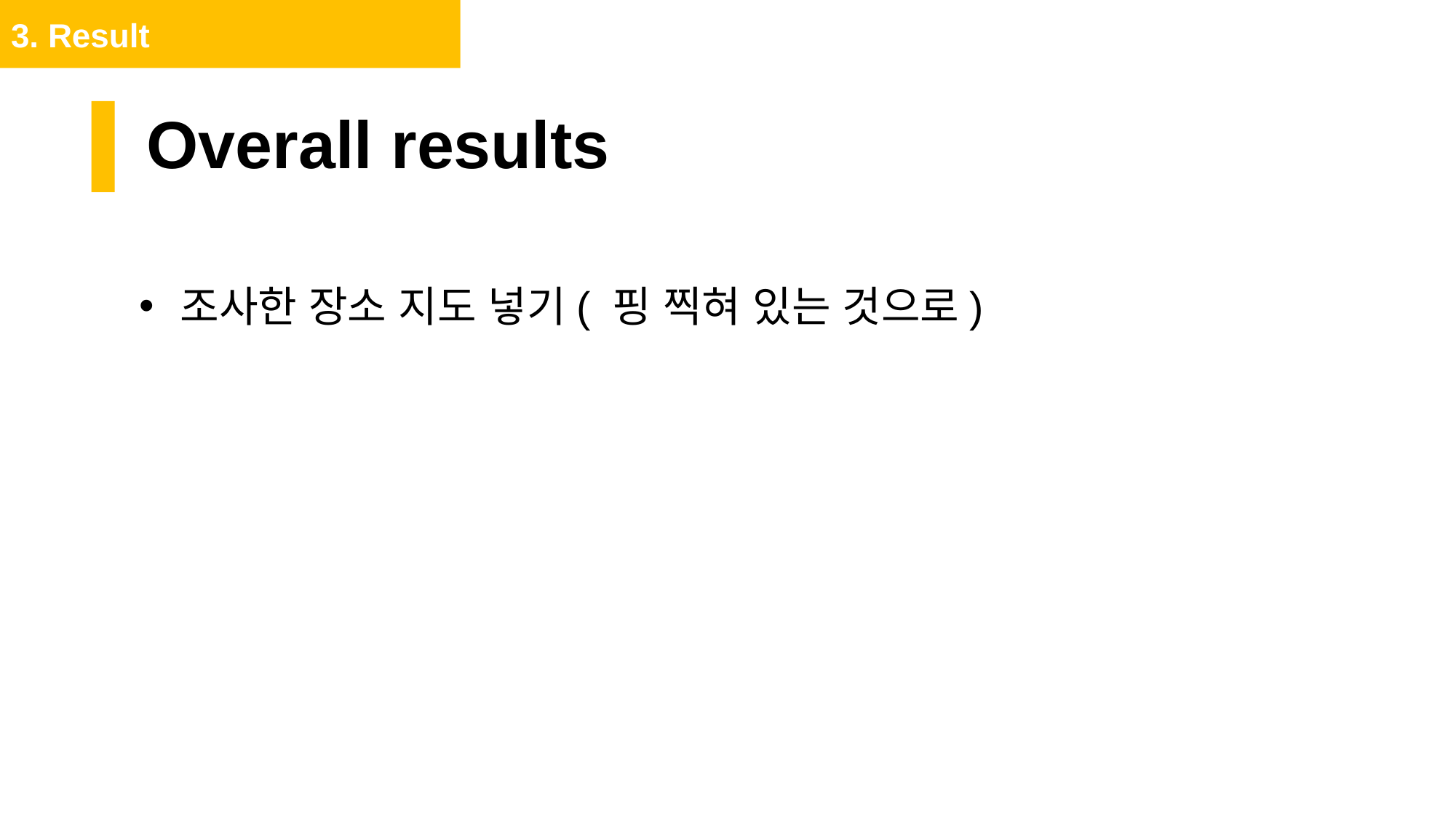

3. Result
Overall results

조사한 장소 지도 넣기( 핑 찍혀 있는 것으로)